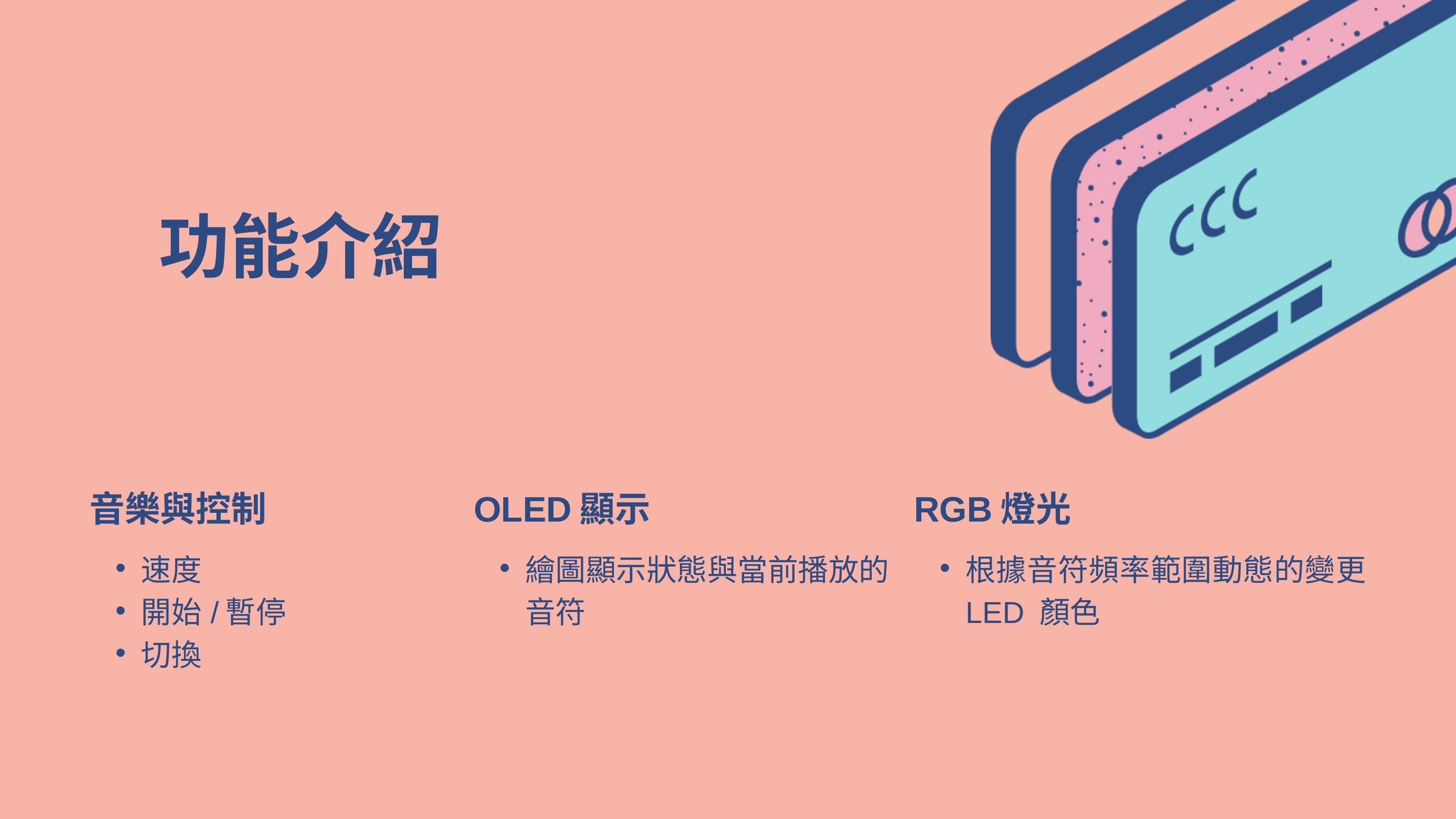

功能介紹

| 音樂與控制 | OLED顯示 | RGB燈光 |
| --- | --- | --- |
| 速度 開始/暫停 切換 | 繪圖顯示狀態與當前播放的音符 | 根據音符頻率範圍動態的變更 LED 顏色 |